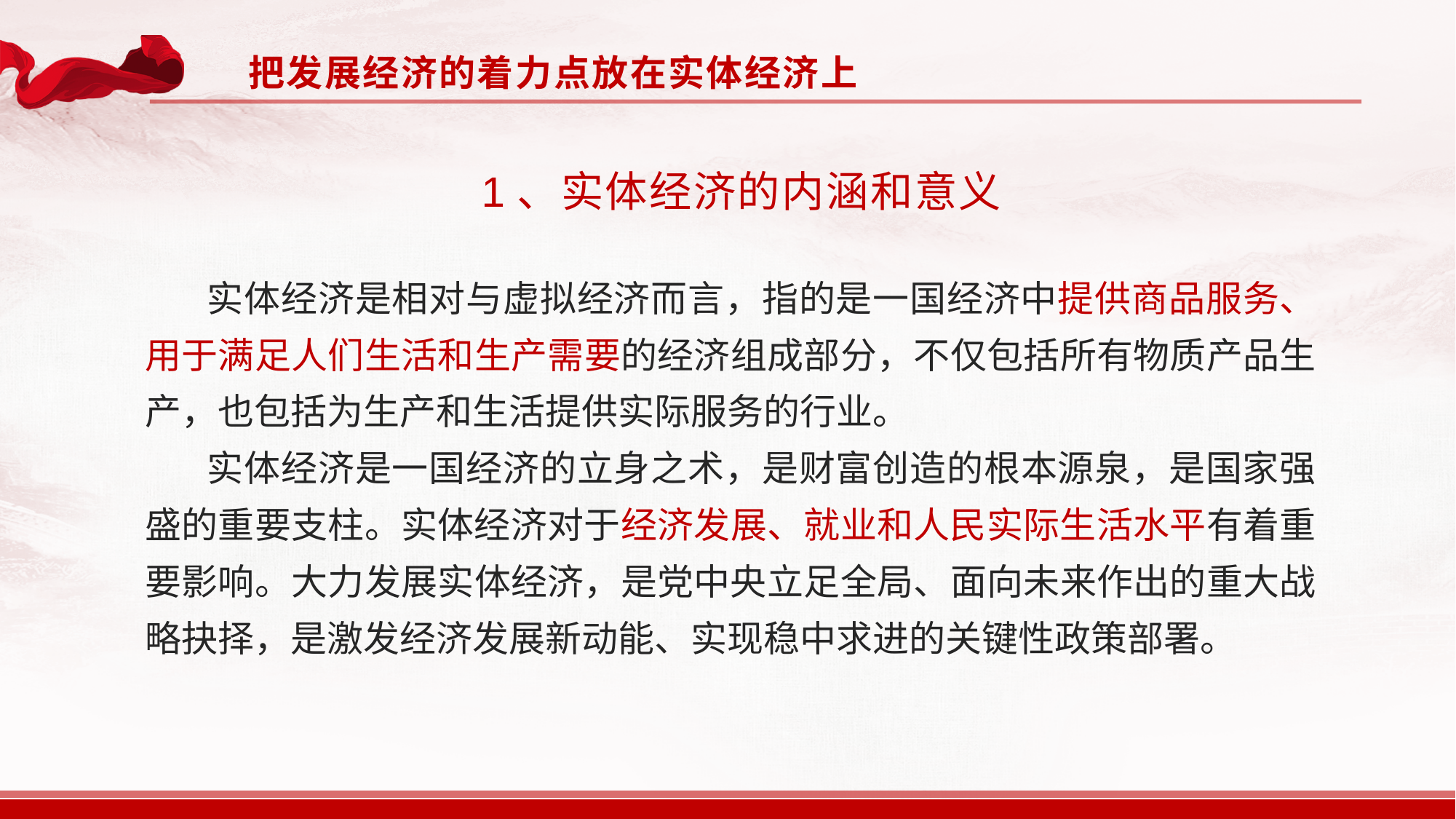

把发展经济的着力点放在实体经济上
1、实体经济的内涵和意义
      实体经济是相对与虚拟经济而言，指的是一国经济中提供商品服务、用于满足人们生活和生产需要的经济组成部分，不仅包括所有物质产品生产，也包括为生产和生活提供实际服务的行业。
      实体经济是一国经济的立身之术，是财富创造的根本源泉，是国家强盛的重要支柱。实体经济对于经济发展、就业和人民实际生活水平有着重要影响。大力发展实体经济，是党中央立足全局、面向未来作出的重大战略抉择，是激发经济发展新动能、实现稳中求进的关键性政策部署。